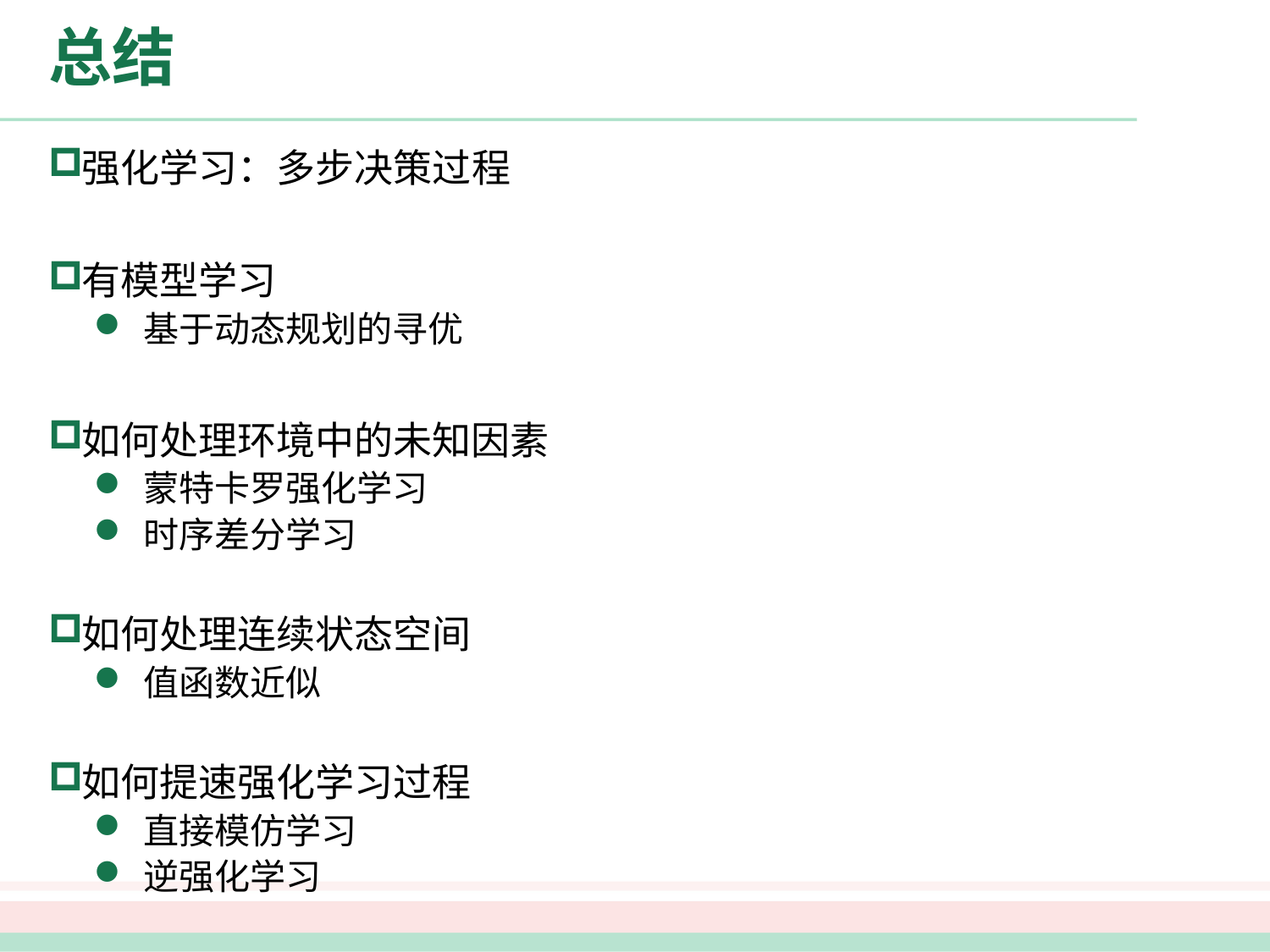

# 总结
强化学习：多步决策过程

有模型学习
基于动态规划的寻优

如何处理环境中的未知因素
蒙特卡罗强化学习
时序差分学习

如何处理连续状态空间
值函数近似

如何提速强化学习过程
直接模仿学习
逆强化学习